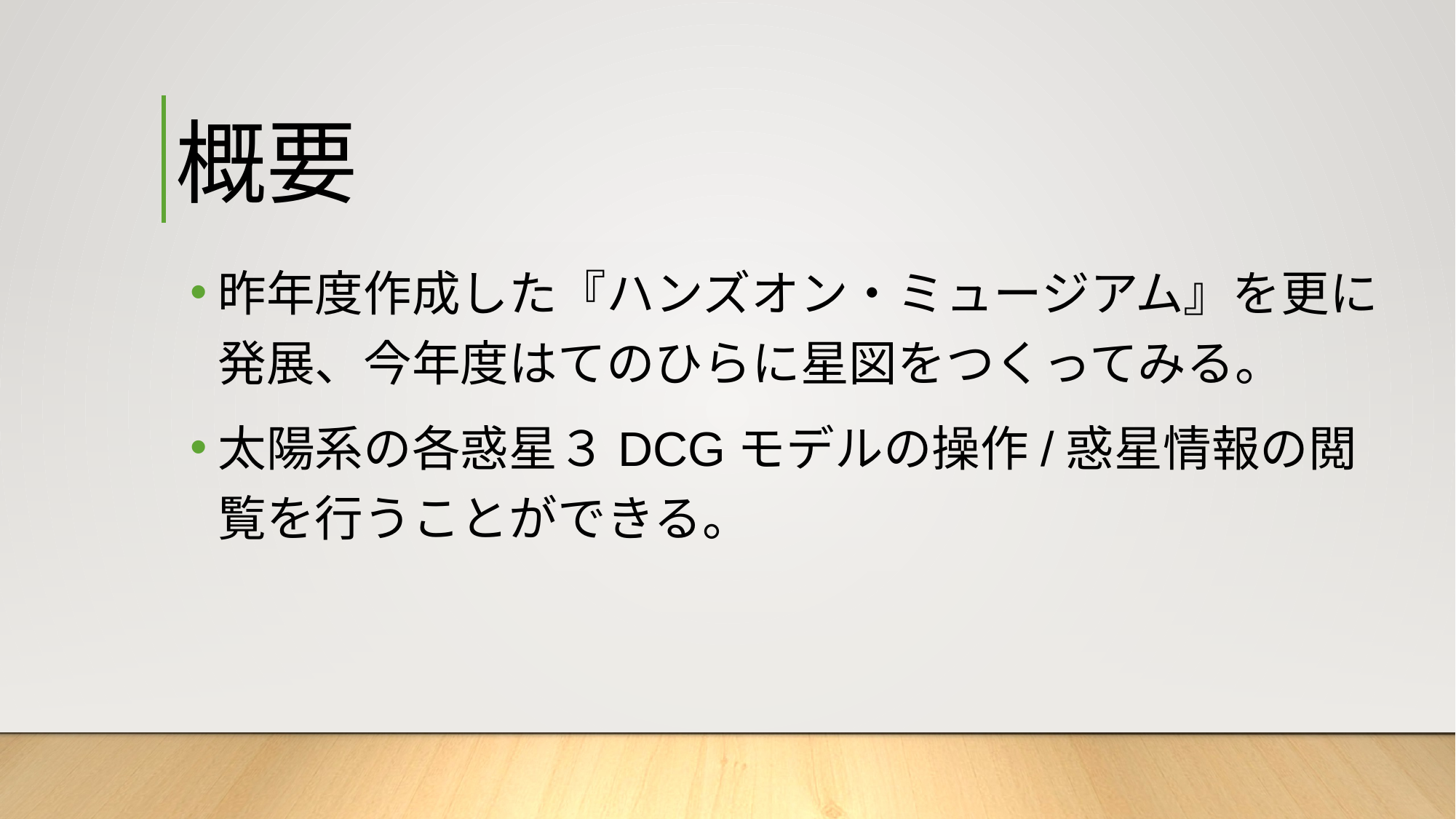

# 概要
昨年度作成した『ハンズオン・ミュージアム』を更に発展、今年度はてのひらに星図をつくってみる。
太陽系の各惑星３DCGモデルの操作/惑星情報の閲覧を行うことができる。